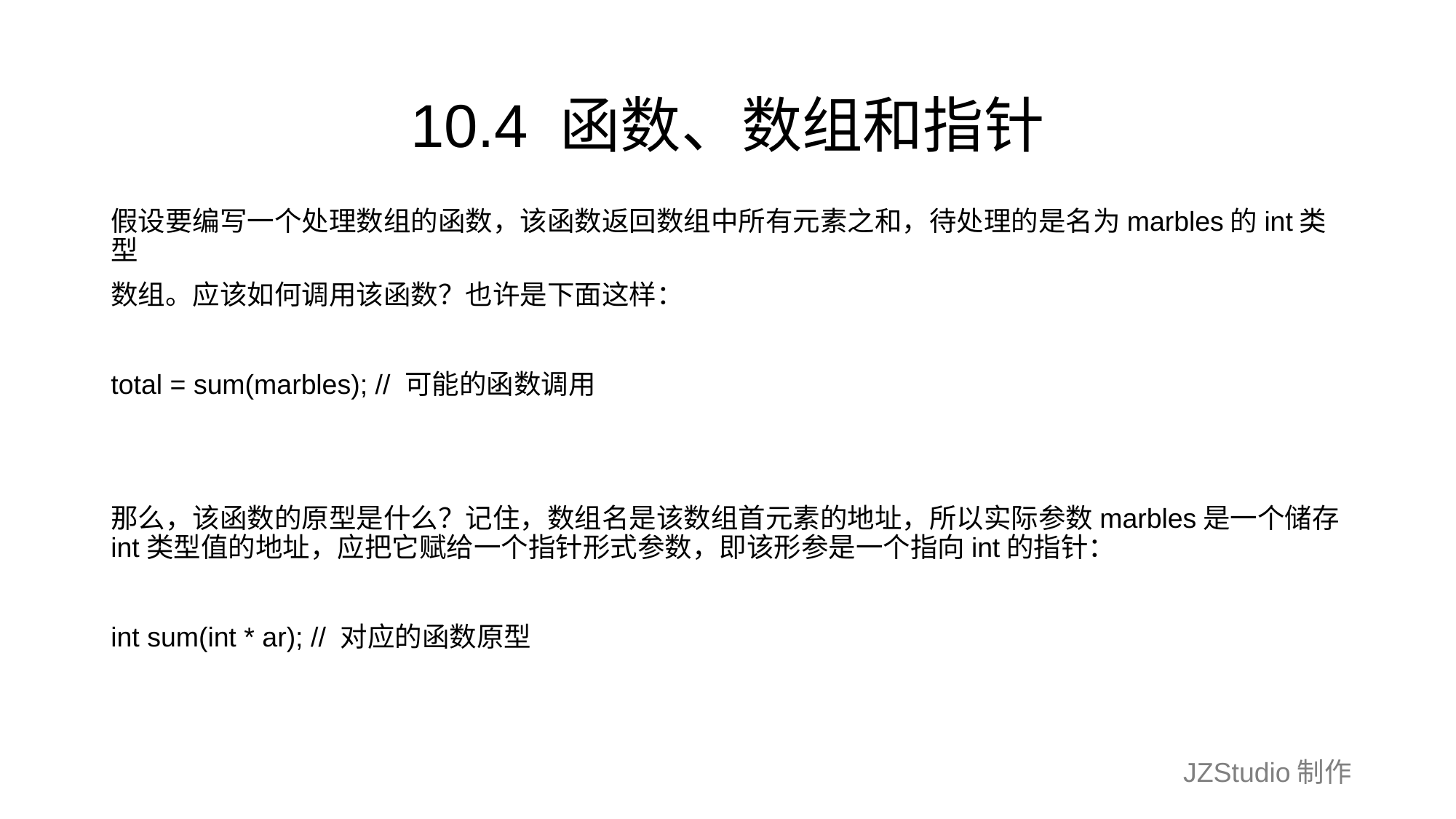

# 10.4 函数、数组和指针
假设要编写一个处理数组的函数，该函数返回数组中所有元素之和，待处理的是名为marbles的int类型
数组。应该如何调用该函数？也许是下面这样：

total = sum(marbles); // 可能的函数调用

那么，该函数的原型是什么？记住，数组名是该数组首元素的地址，所以实际参数marbles是一个储存int类型值的地址，应把它赋给一个指针形式参数，即该形参是一个指向int的指针：

int sum(int * ar); // 对应的函数原型